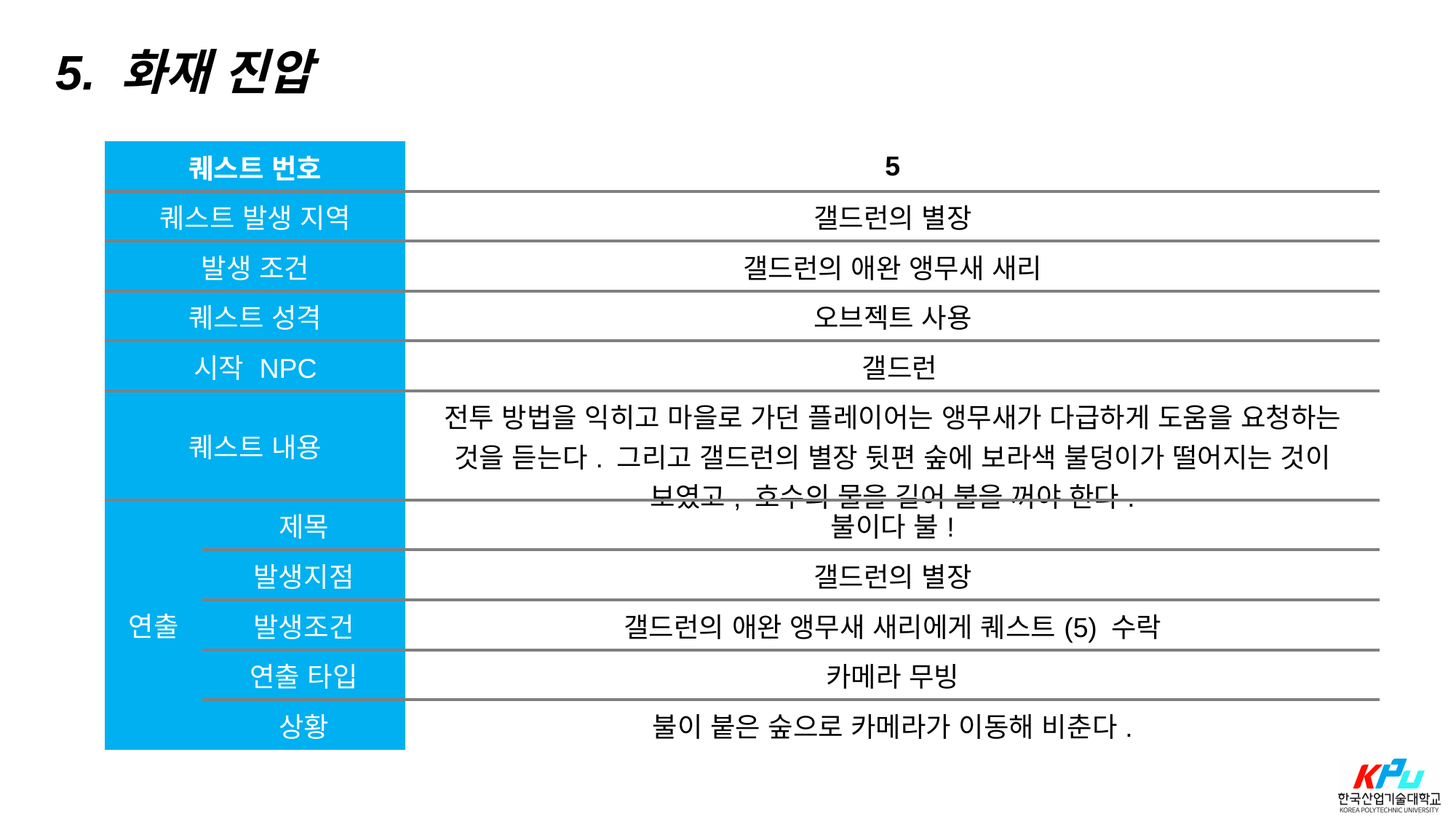

5. 화재 진압
| 퀘스트 번호 |  | 5 |
| --- | --- | --- |
| 퀘스트 발생 지역 |  | 갤드런의 별장 |
| 발생 조건 |  | 갤드런의 애완 앵무새 새리 |
| 퀘스트 성격 |  | 오브젝트 사용 |
| 시작 NPC |  | 갤드런 |
| 퀘스트 내용 |  | 전투 방법을 익히고 마을로 가던 플레이어는 앵무새가 다급하게 도움을 요청하는 것을 듣는다. 그리고 갤드런의 별장 뒷편 숲에 보라색 불덩이가 떨어지는 것이 보였고, 호수의 물을 길어 불을 꺼야 한다. |
| 연출 | 제목 | 불이다 불! |
|  | 발생지점 | 갤드런의 별장 |
|  | 발생조건 | 갤드런의 애완 앵무새 새리에게 퀘스트(5) 수락 |
|  | 연출 타입 | 카메라 무빙 |
|  | 상황 | 불이 붙은 숲으로 카메라가 이동해 비춘다. |